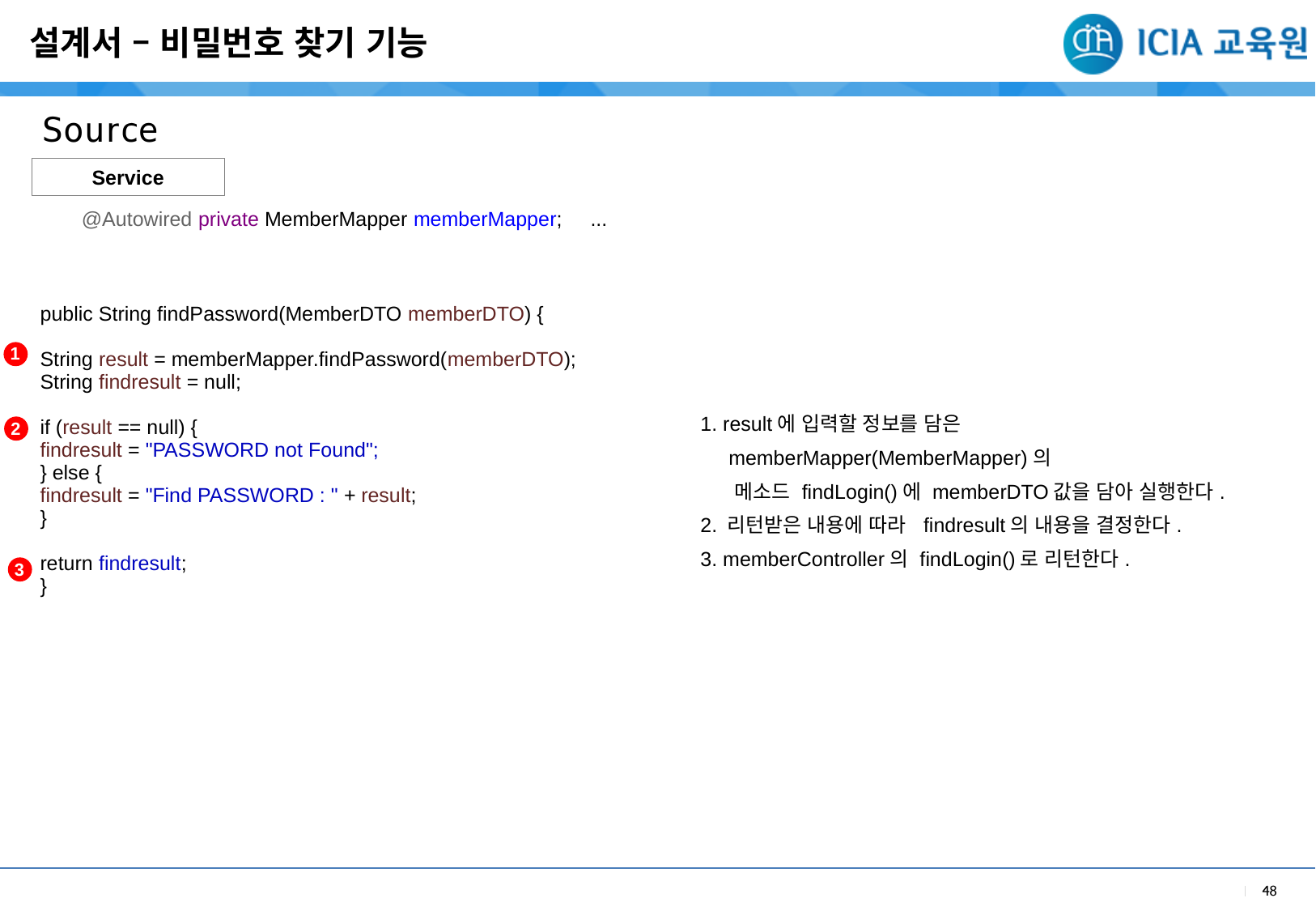

설계서 – 비밀번호 찾기 기능
Source
Service
@Autowired private MemberMapper memberMapper;     ...

|  |
| --- |
| 1. result에 입력할 정보를 담은 memberMapper(MemberMapper)의 메소드 findLogin()에 memberDTO값을 담아 실행한다. 2. 리턴받은 내용에 따라 findresult의 내용을 결정한다. 3. memberController의 findLogin()로 리턴한다. |
|  |
| --- |
| public String findPassword(MemberDTO memberDTO) { String result = memberMapper.findPassword(memberDTO); String findresult = null; if (result == null) { findresult = "PASSWORD not Found"; } else { findresult = "Find PASSWORD : " + result; } return findresult; } |
|  |
1

2

3